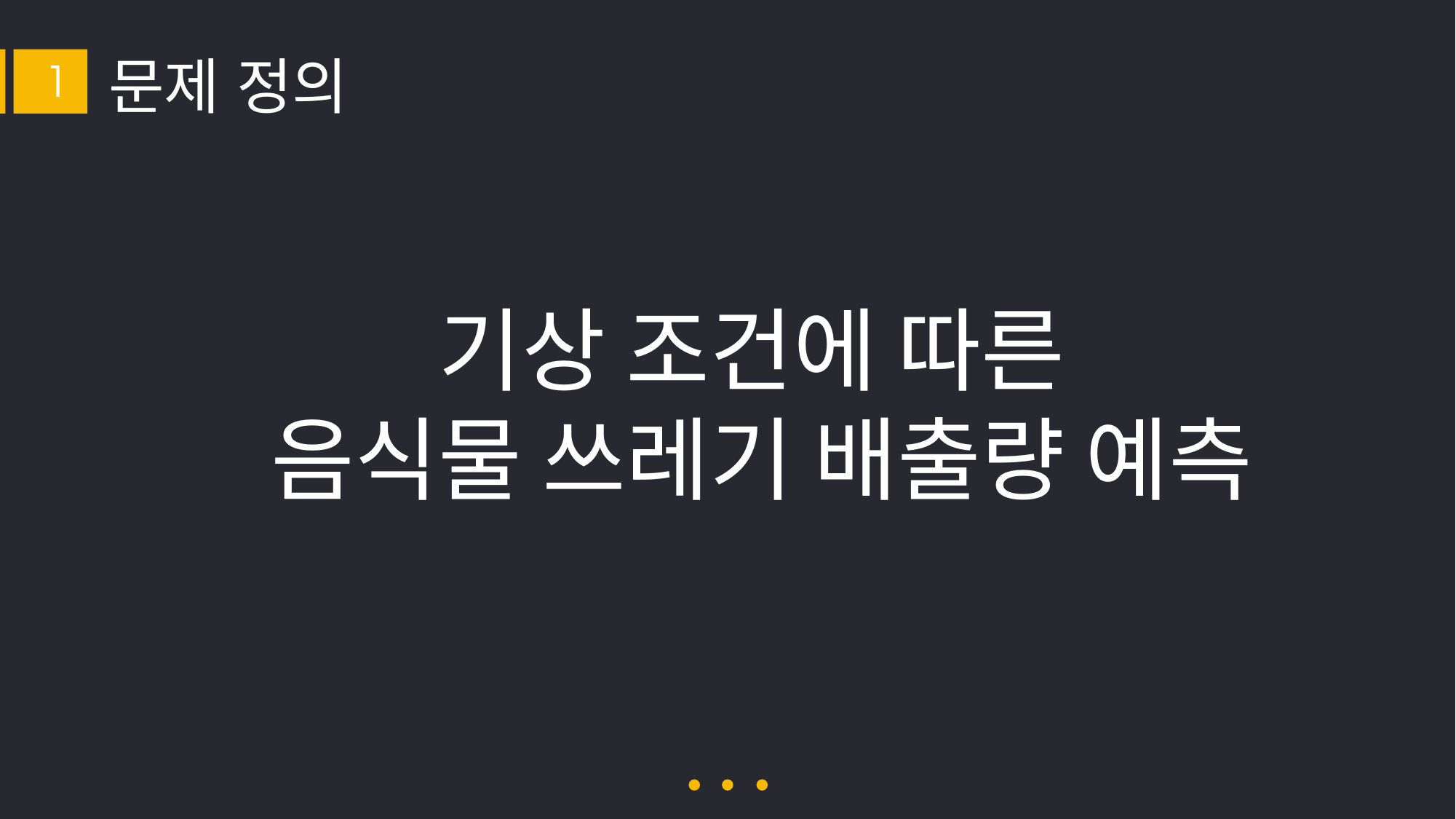

문제 정의

1
기상 조건에 따른
음식물 쓰레기 배출량 예측